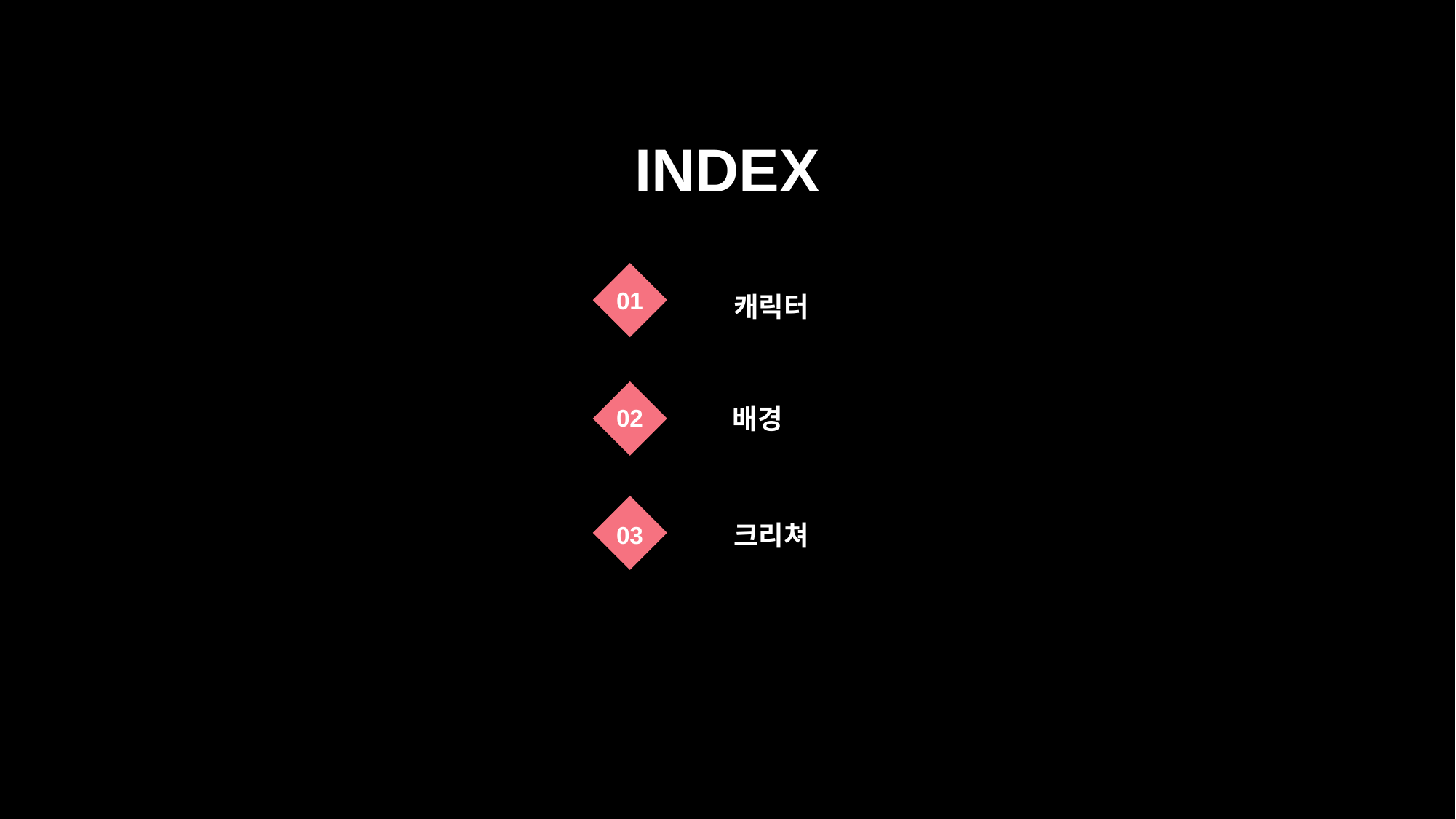

INDEX

01
캐릭터

배경
02

크리쳐
03